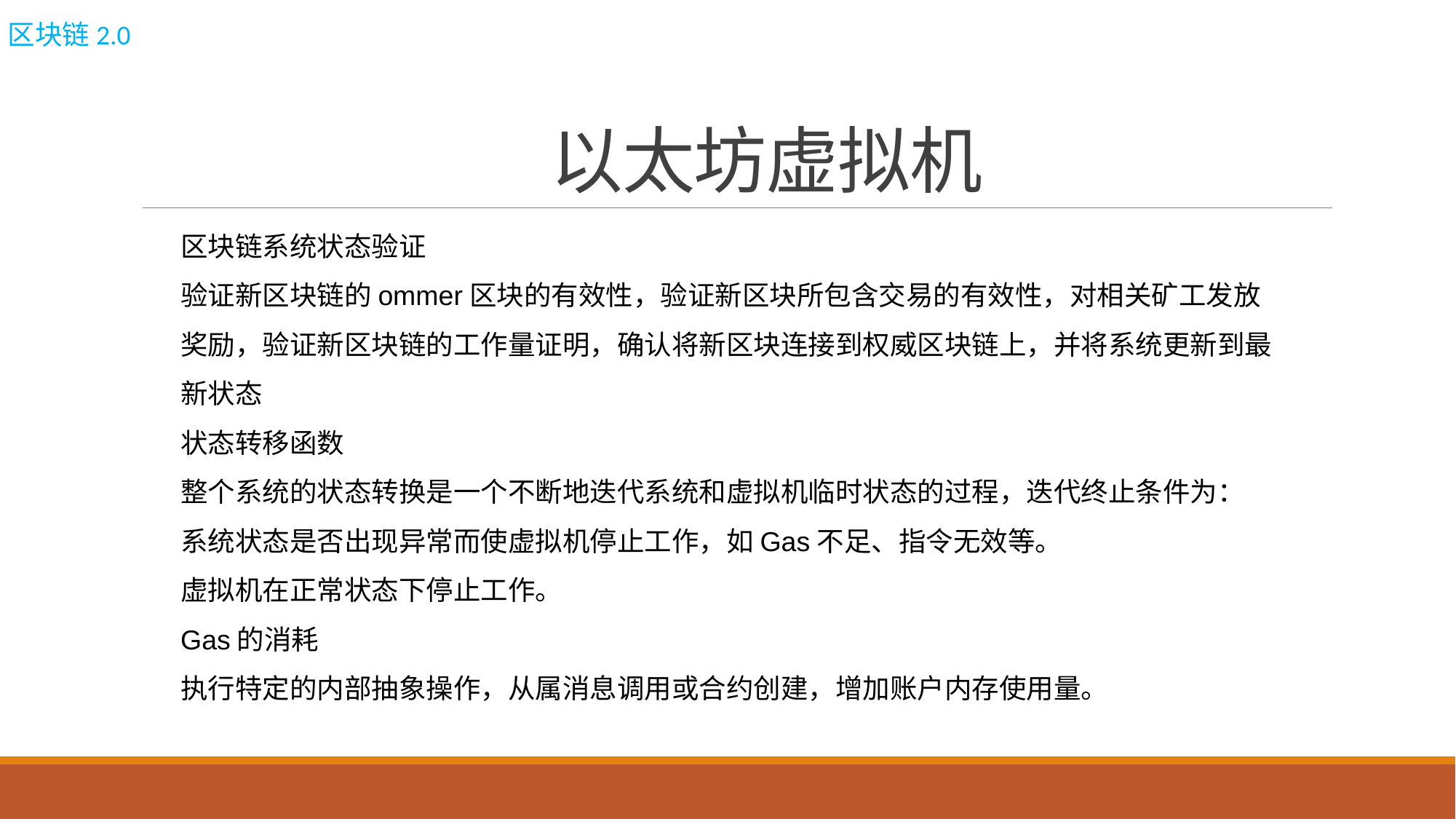

区块链2.0
# 以太坊虚拟机
区块链系统状态验证
验证新区块链的ommer区块的有效性，验证新区块所包含交易的有效性，对相关矿工发放奖励，验证新区块链的工作量证明，确认将新区块连接到权威区块链上，并将系统更新到最新状态
状态转移函数
整个系统的状态转换是一个不断地迭代系统和虚拟机临时状态的过程，迭代终止条件为：
系统状态是否出现异常而使虚拟机停止工作，如Gas不足、指令无效等。
虚拟机在正常状态下停止工作。
Gas的消耗
执行特定的内部抽象操作，从属消息调用或合约创建，增加账户内存使用量。